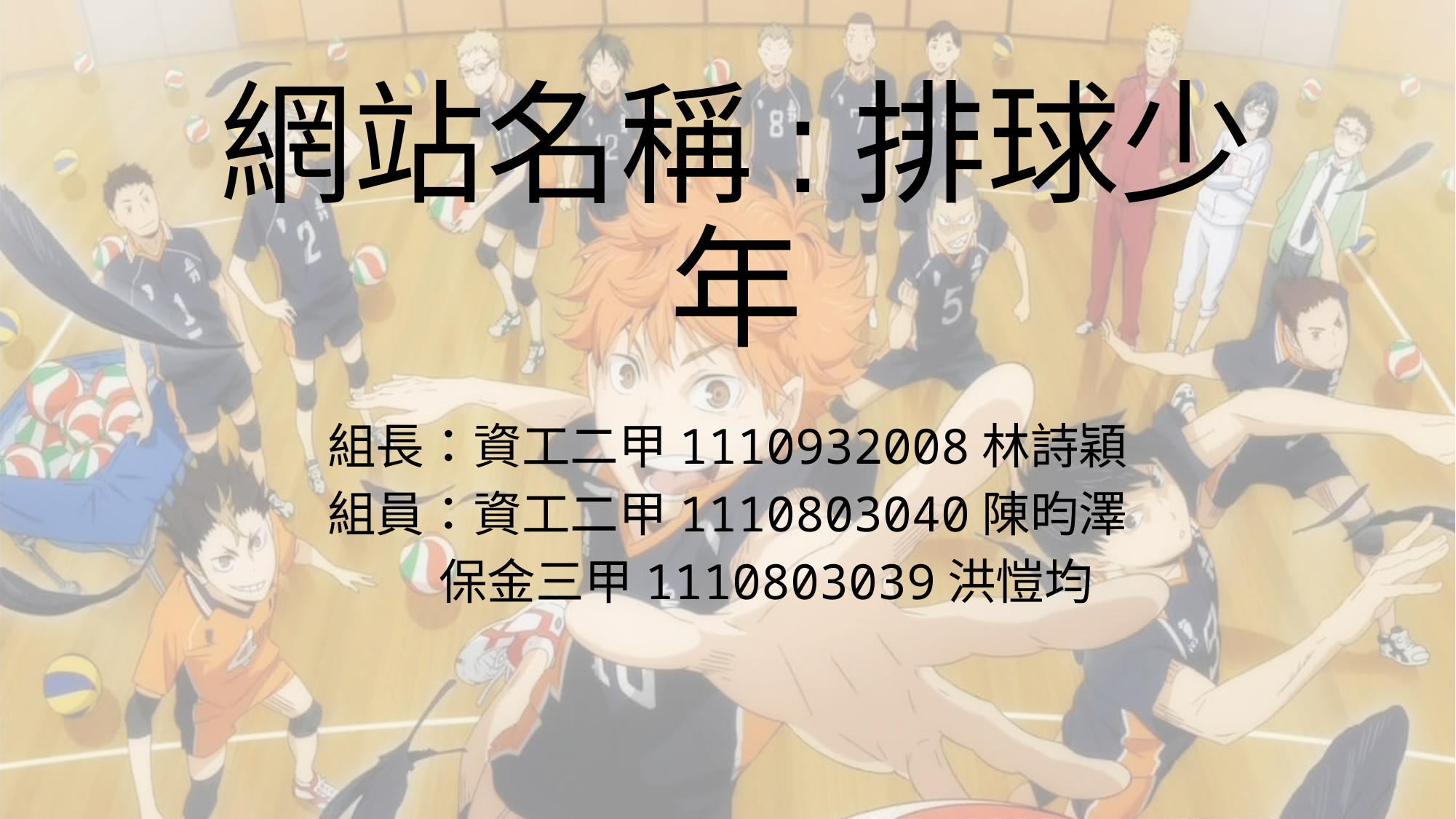

# 網站名稱:排球少年
組長：資工二甲1110932008林詩穎
組員：資工二甲1110803040陳昀澤
      保金三甲1110803039洪愷均